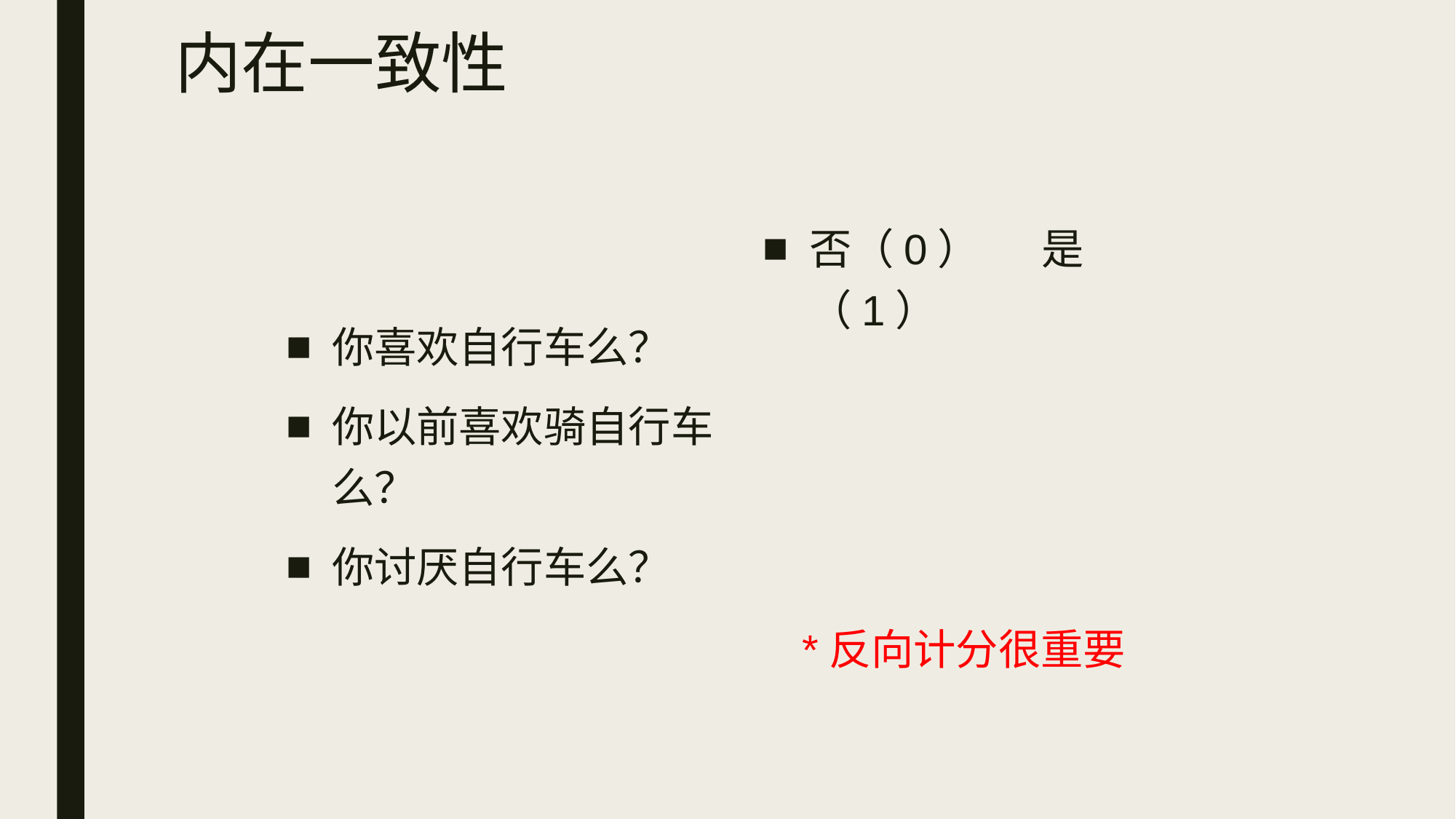

# 内在一致性

否（0）	是（1）
你喜欢自行车么？
你以前喜欢骑自行车么？
你讨厌自行车么？
*反向计分很重要